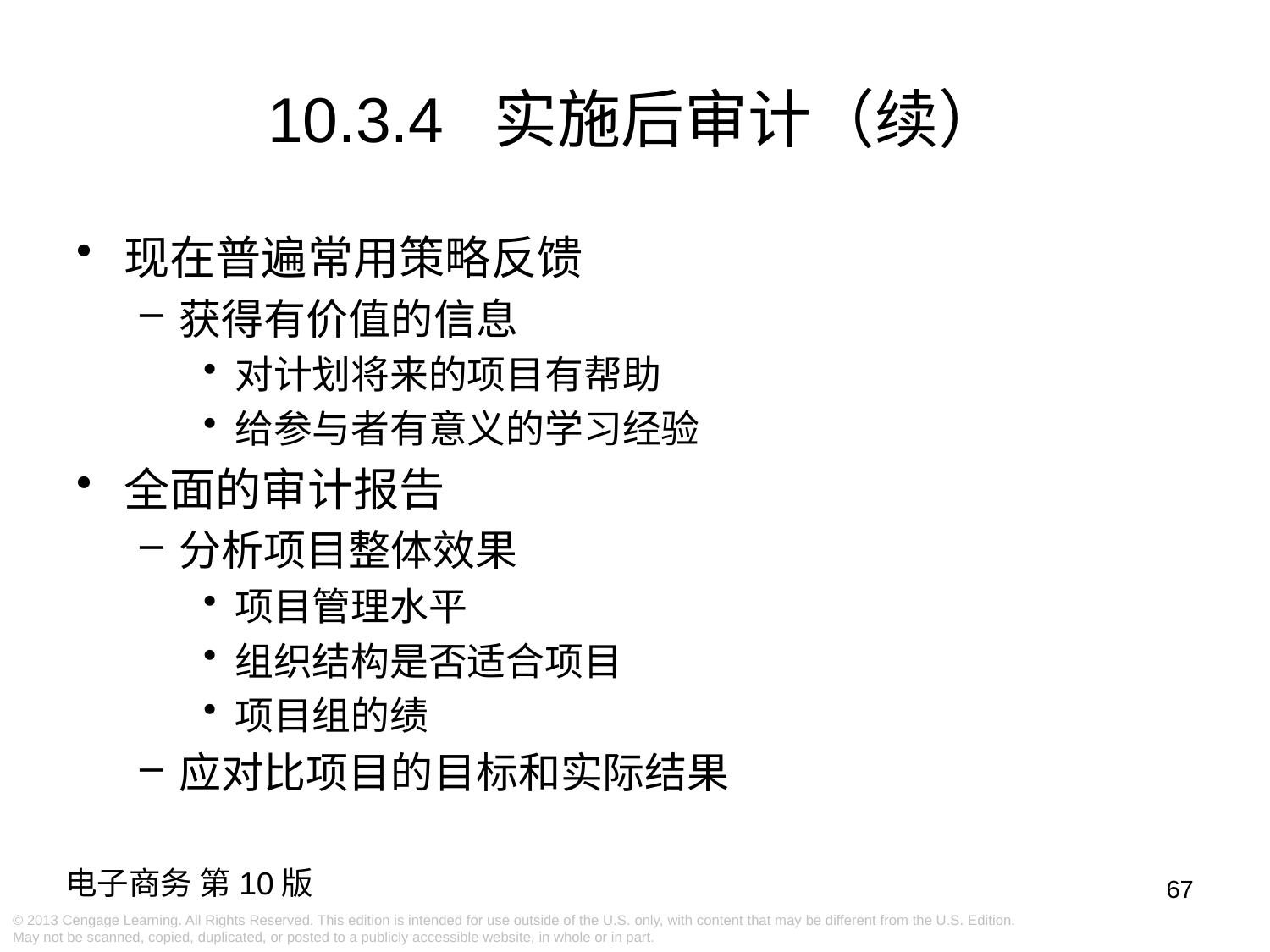

10.3.4  实施后审计（续）
现在普遍常用策略反馈
获得有价值的信息
对计划将来的项目有帮助
给参与者有意义的学习经验
全面的审计报告
分析项目整体效果
项目管理水平
组织结构是否适合项目
项目组的绩
应对比项目的目标和实际结果
67